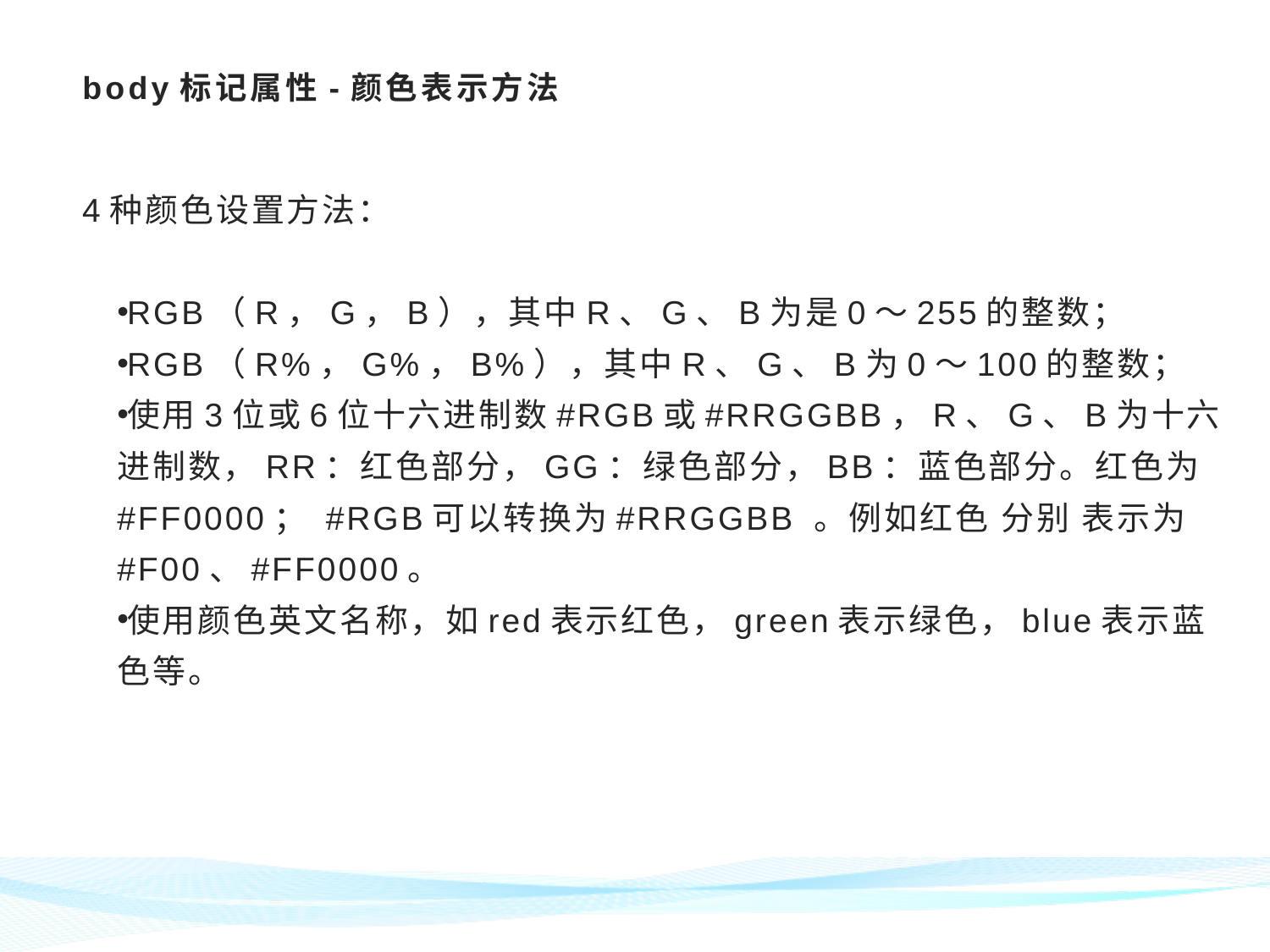

# body标记属性-颜色表示方法
4种颜色设置方法：

RGB（R，G，B），其中R、G、B为是0～255的整数；
RGB（R%，G%，B%），其中R、G、B为0～100的整数；
使用3位或6位十六进制数#RGB或#RRGGBB，R、G、B为十六进制数，RR：红色部分，GG：绿色部分，BB：蓝色部分。红色为#FF0000； #RGB可以转换为#RRGGBB 。例如红色 分别 表示为#F00、#FF0000。
使用颜色英文名称，如red表示红色，green表示绿色，blue表示蓝色等。